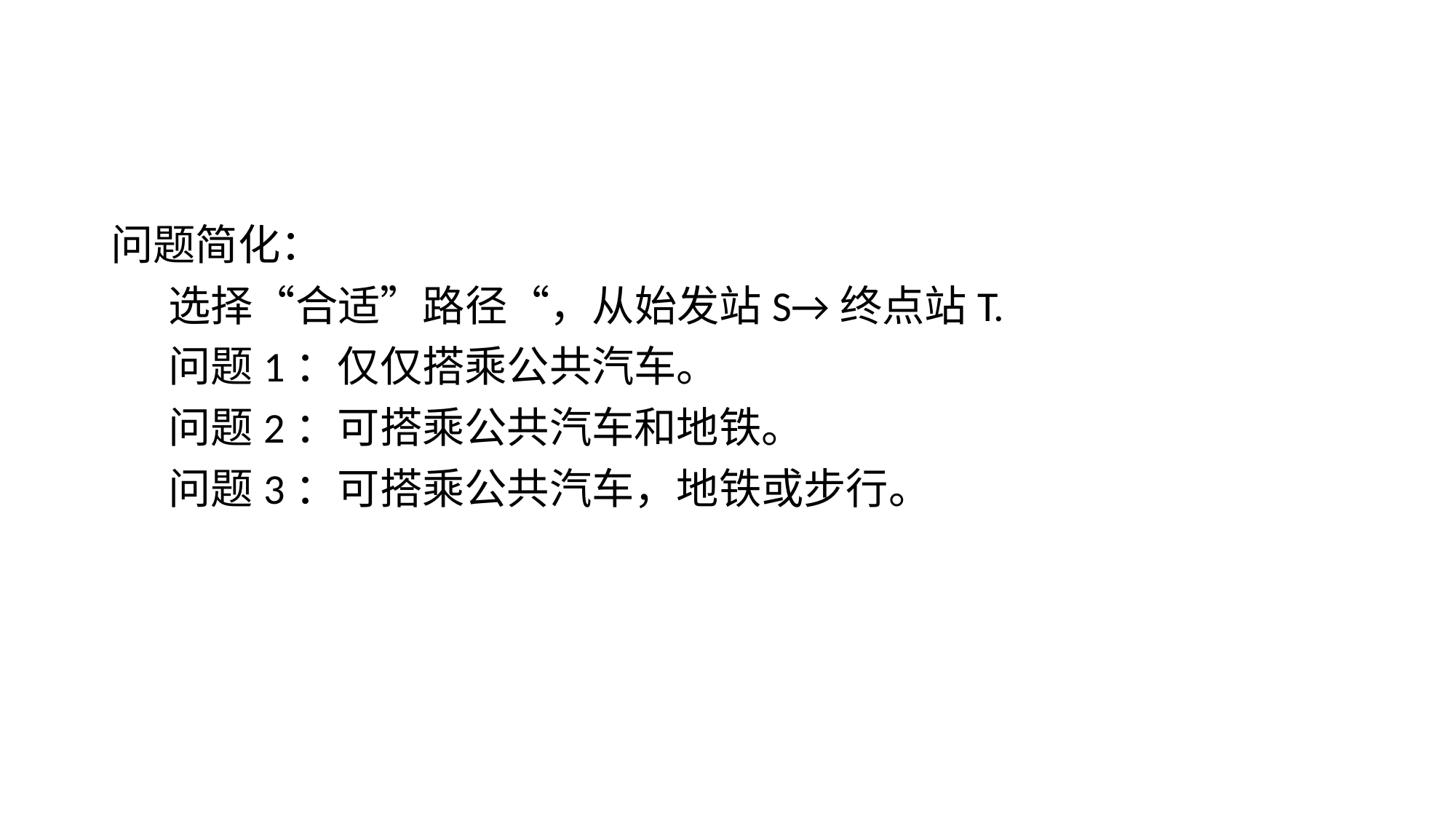

#
问题简化：
     选择“合适”路径“，从始发站S→终点站T.
     问题1：仅仅搭乘公共汽车。
     问题2：可搭乘公共汽车和地铁。
     问题3：可搭乘公共汽车，地铁或步行。